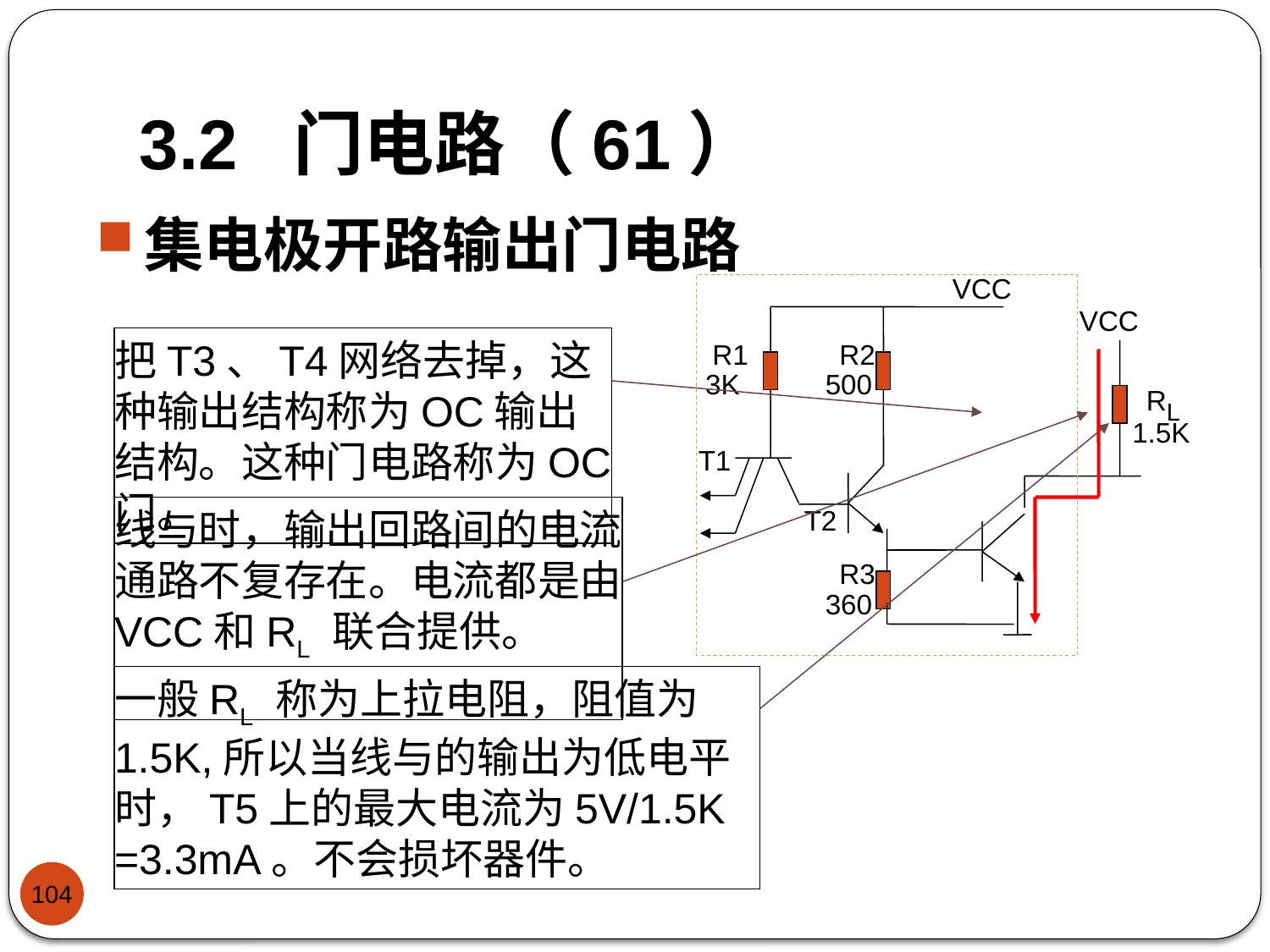

# 3.2  门电路（61）
集电极开路输出门电路
VCC

R1
3K
R2
500

T1

T2

R3
360

VCC

RL

1.5K

把T3、T4网络去掉，这种输出结构称为OC输出结构。这种门电路称为OC门。

线与时，输出回路间的电流通路不复存在。电流都是由VCC和RL 联合提供。
一般RL 称为上拉电阻，阻值为1.5K,所以当线与的输出为低电平时，T5上的最大电流为5V/1.5K =3.3mA。不会损坏器件。
104